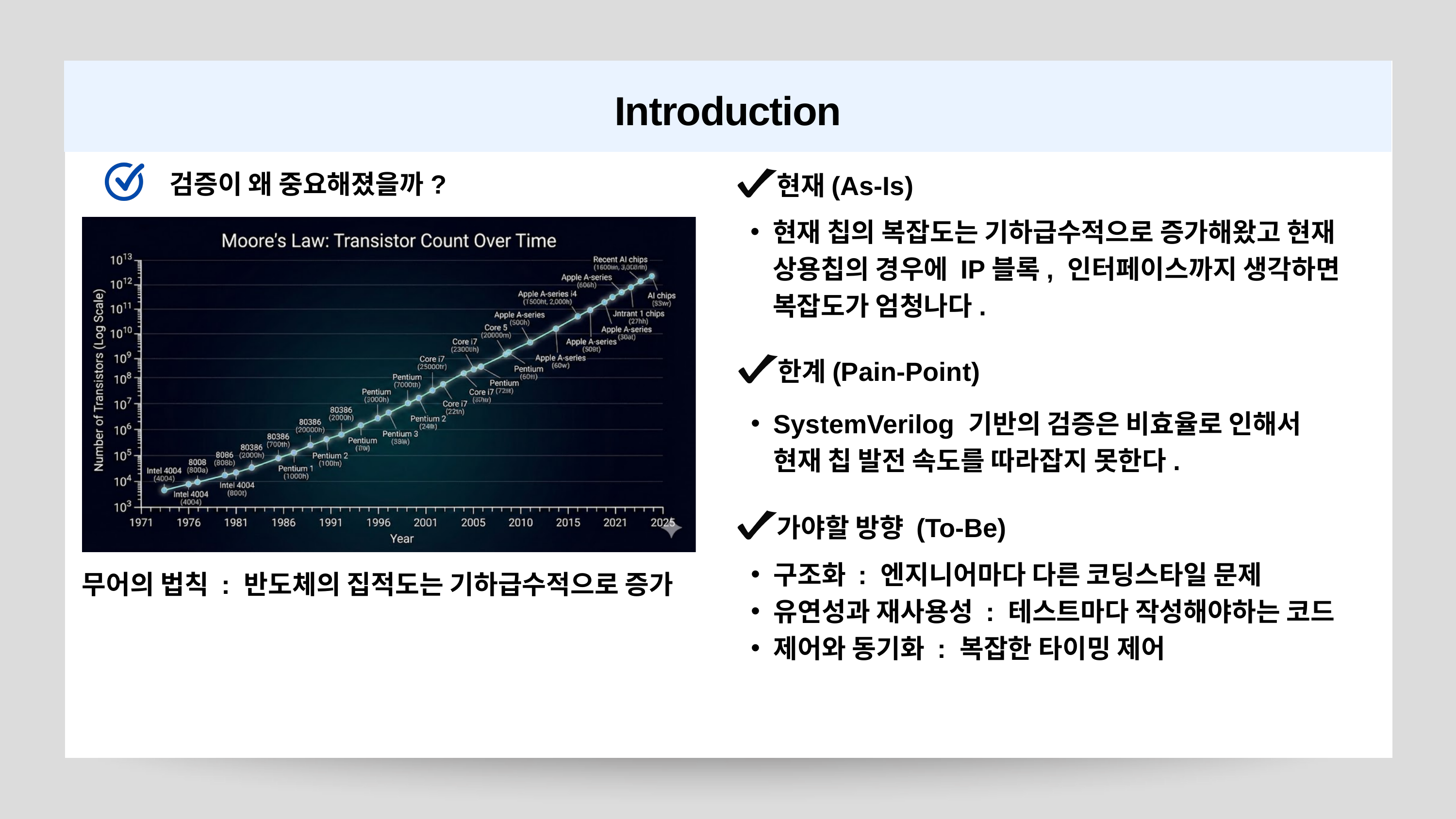

Introduction
검증이 왜 중요해졌을까?

현재(As-Is)

현재 칩의 복잡도는 기하급수적으로 증가해왔고 현재 상용칩의 경우에 IP블록, 인터페이스까지 생각하면 복잡도가 엄청나다.

한계(Pain-Point)

SystemVerilog 기반의 검증은 비효율로 인해서 현재 칩 발전 속도를 따라잡지 못한다.

가야할 방향 (To-Be)

구조화 : 엔지니어마다 다른 코딩스타일 문제
유연성과 재사용성 : 테스트마다 작성해야하는 코드
제어와 동기화 : 복잡한 타이밍 제어

무어의 법칙 : 반도체의 집적도는 기하급수적으로 증가